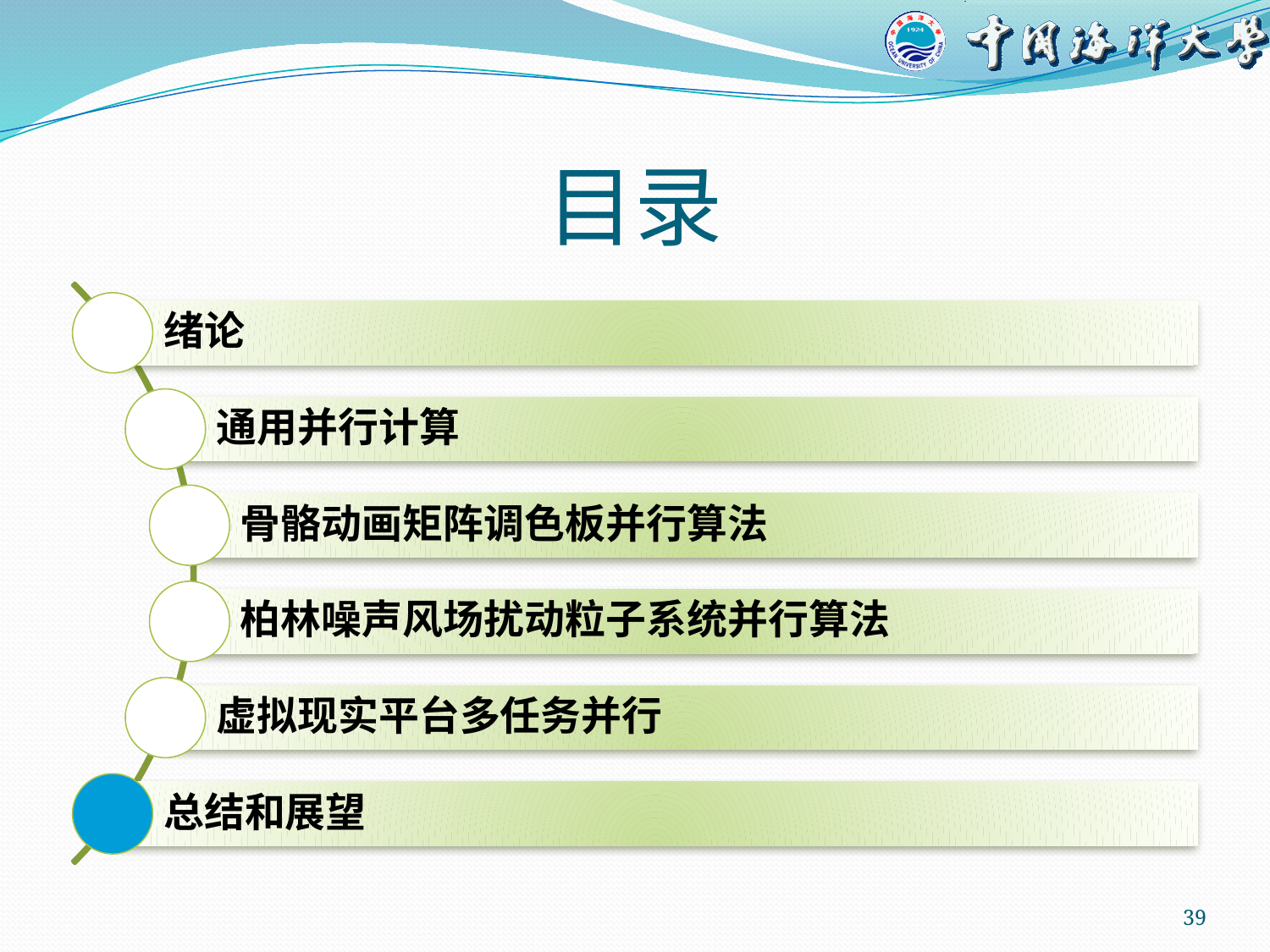

# 目录
绪论
通用并行计算
骨骼动画矩阵调色板并行算法
柏林噪声风场扰动粒子系统并行算法
虚拟现实平台多任务并行
总结和展望
39